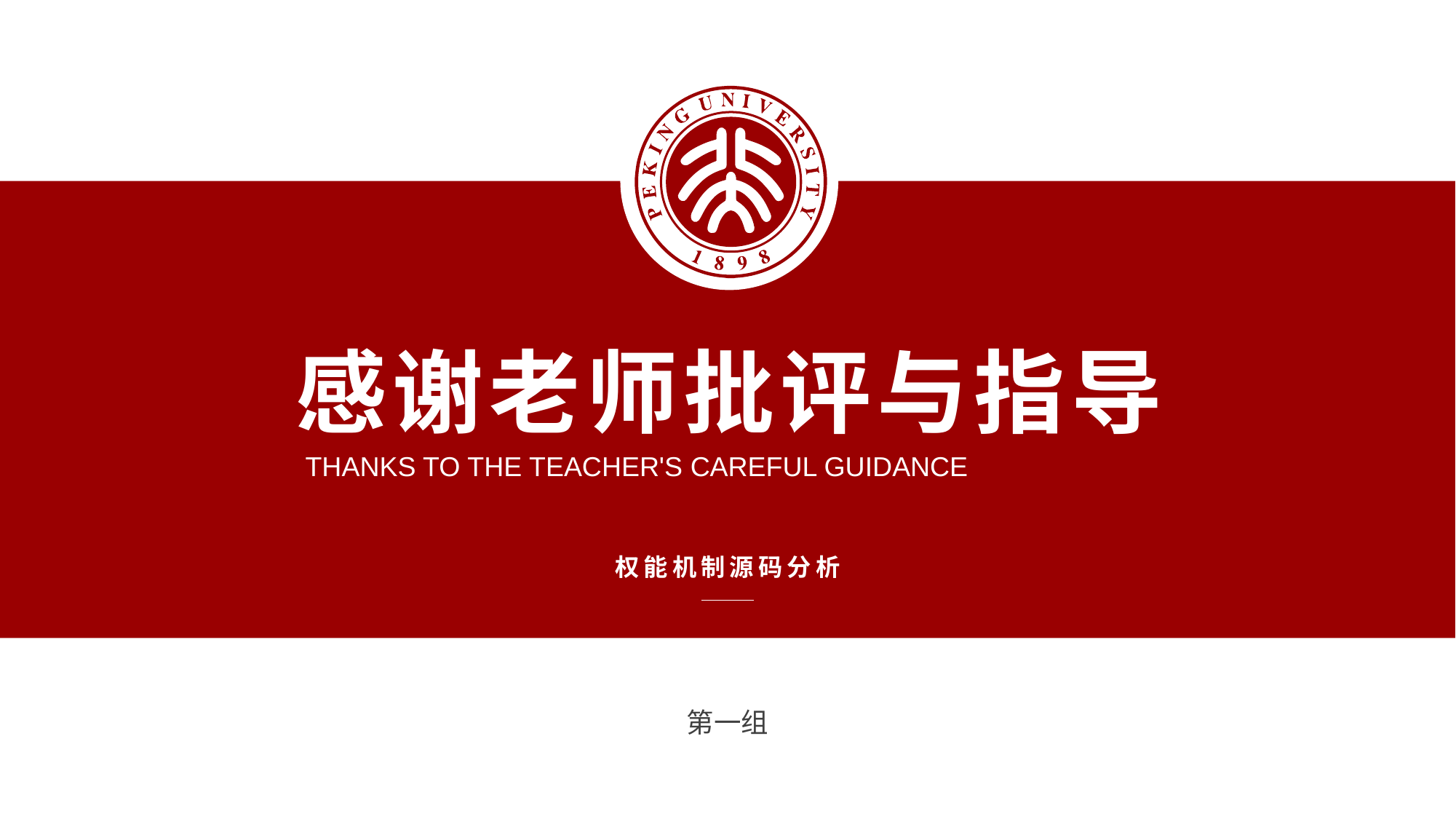

感谢老师批评与指导
THANKS TO THE TEACHER'S CAREFUL GUIDANCE
权能机制源码分析
第一组